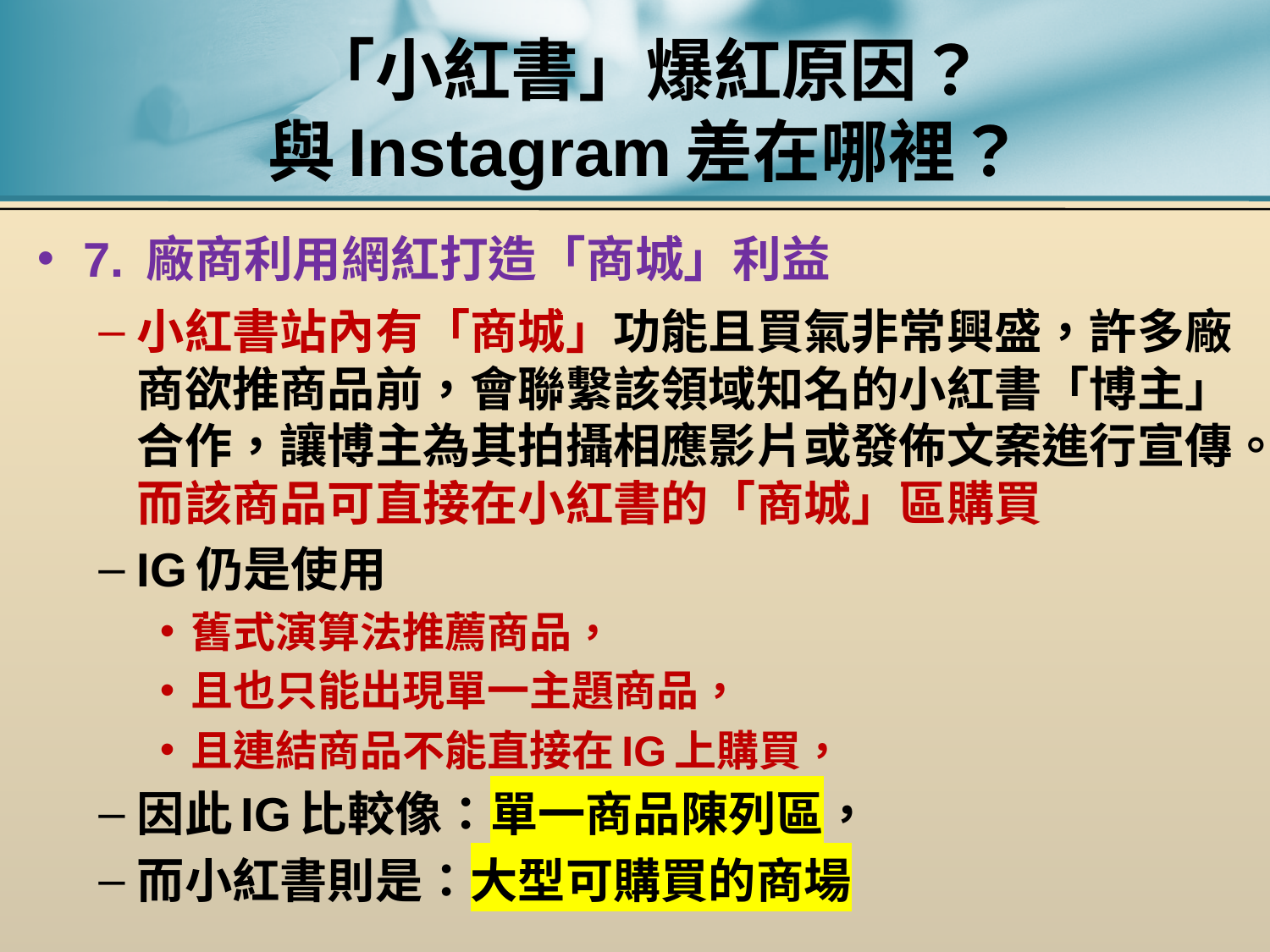

# 「小紅書」爆紅原因？ 與Instagram差在哪裡？
7. 廠商利用網紅打造「商城」利益
小紅書站內有「商城」功能且買氣非常興盛，許多廠商欲推商品前，會聯繫該領域知名的小紅書「博主」合作，讓博主為其拍攝相應影片或發佈文案進行宣傳。而該商品可直接在小紅書的「商城」區購買
IG仍是使用
舊式演算法推薦商品，
且也只能出現單一主題商品，
且連結商品不能直接在IG上購買，
因此IG比較像：單一商品陳列區，
而小紅書則是：大型可購買的商場